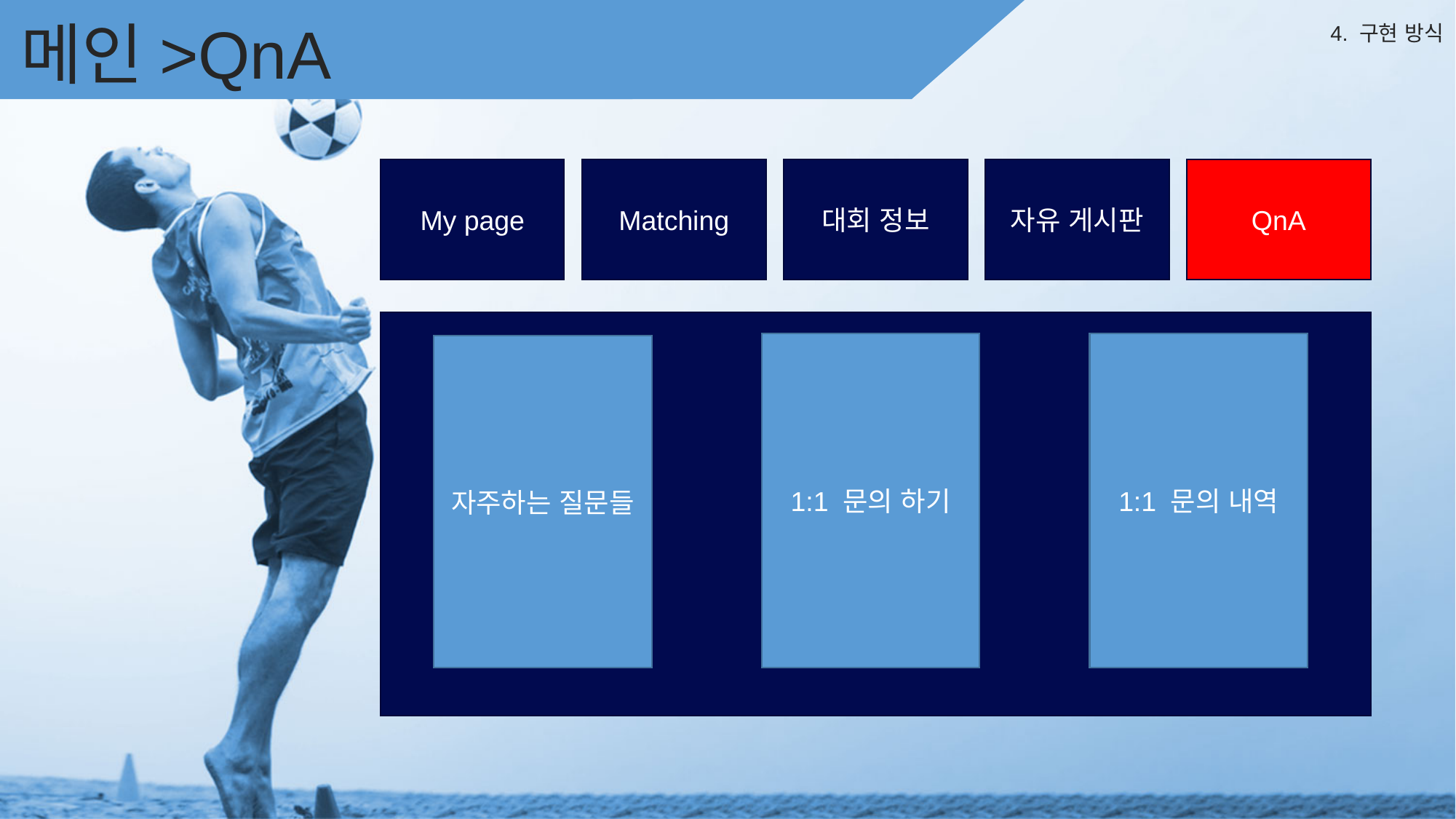

메인>QnA
메인
메인>QnA
4. 구현 방식
QnA
자유 게시판
대회 정보
My page
Matching

1:1 문의 하기
1:1 문의 내역
자주하는 질문들